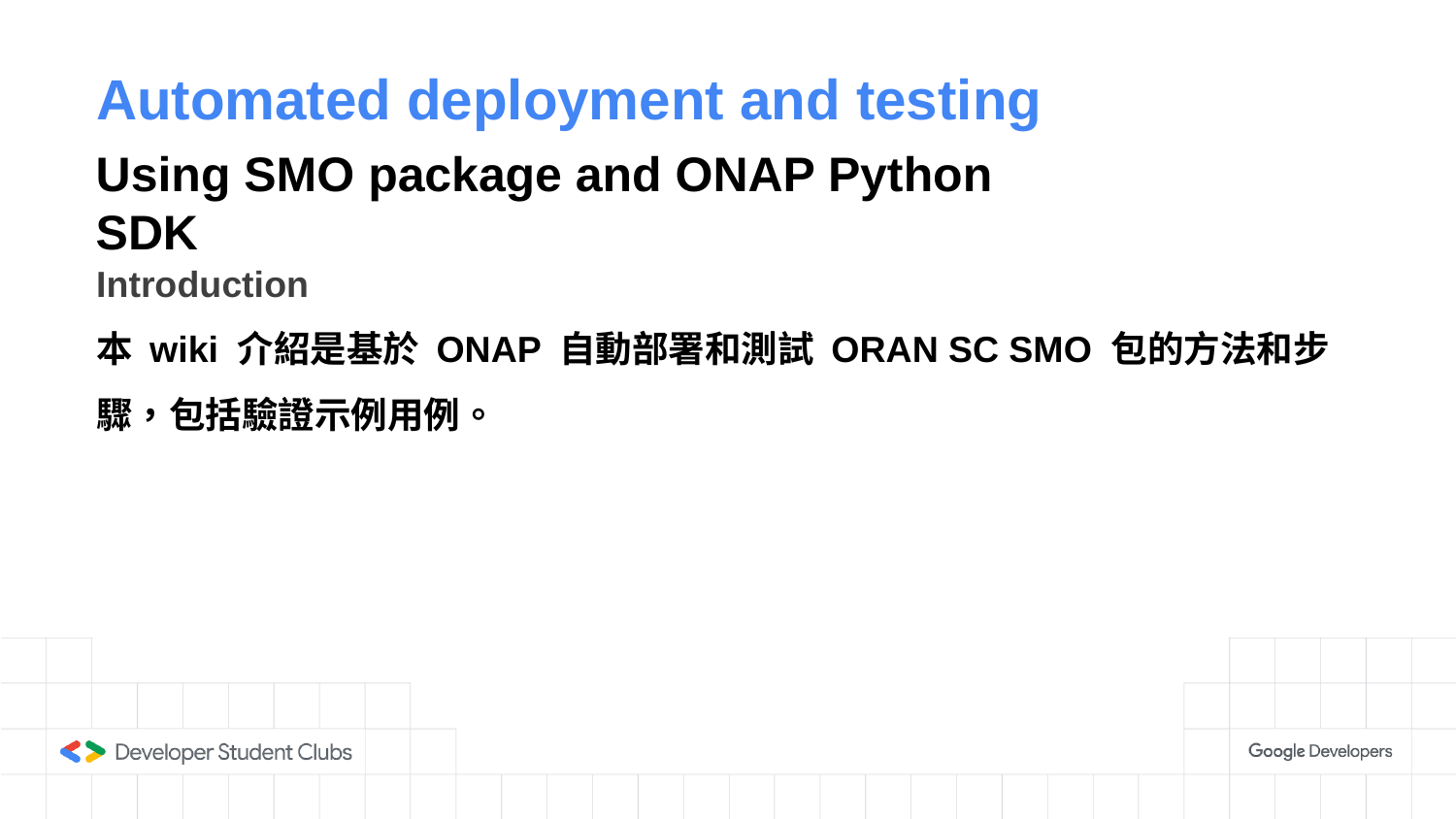

# Automated deployment and testing
Using SMO package and ONAP Python SDK
Introduction
本 wiki 介紹是基於 ONAP 自動部署和測試 ORAN SC SMO 包的方法和步驟，包括驗證示例用例。